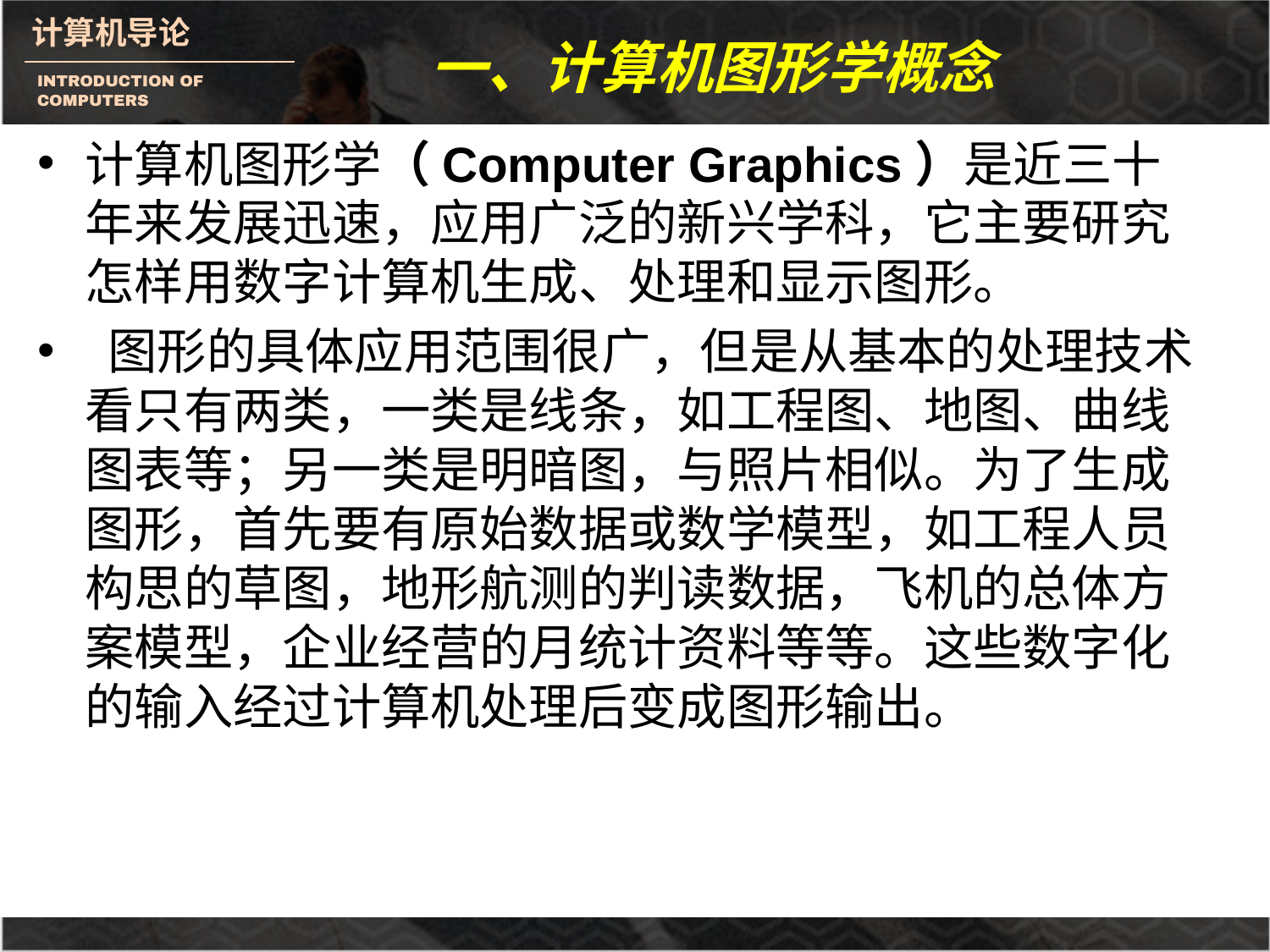

# 一、计算机图形学概念
计算机图形学（Computer Graphics）是近三十年来发展迅速，应用广泛的新兴学科，它主要研究怎样用数字计算机生成、处理和显示图形。
 图形的具体应用范围很广，但是从基本的处理技术看只有两类，一类是线条，如工程图、地图、曲线图表等；另一类是明暗图，与照片相似。为了生成图形，首先要有原始数据或数学模型，如工程人员构思的草图，地形航测的判读数据，飞机的总体方案模型，企业经营的月统计资料等等。这些数字化的输入经过计算机处理后变成图形输出。